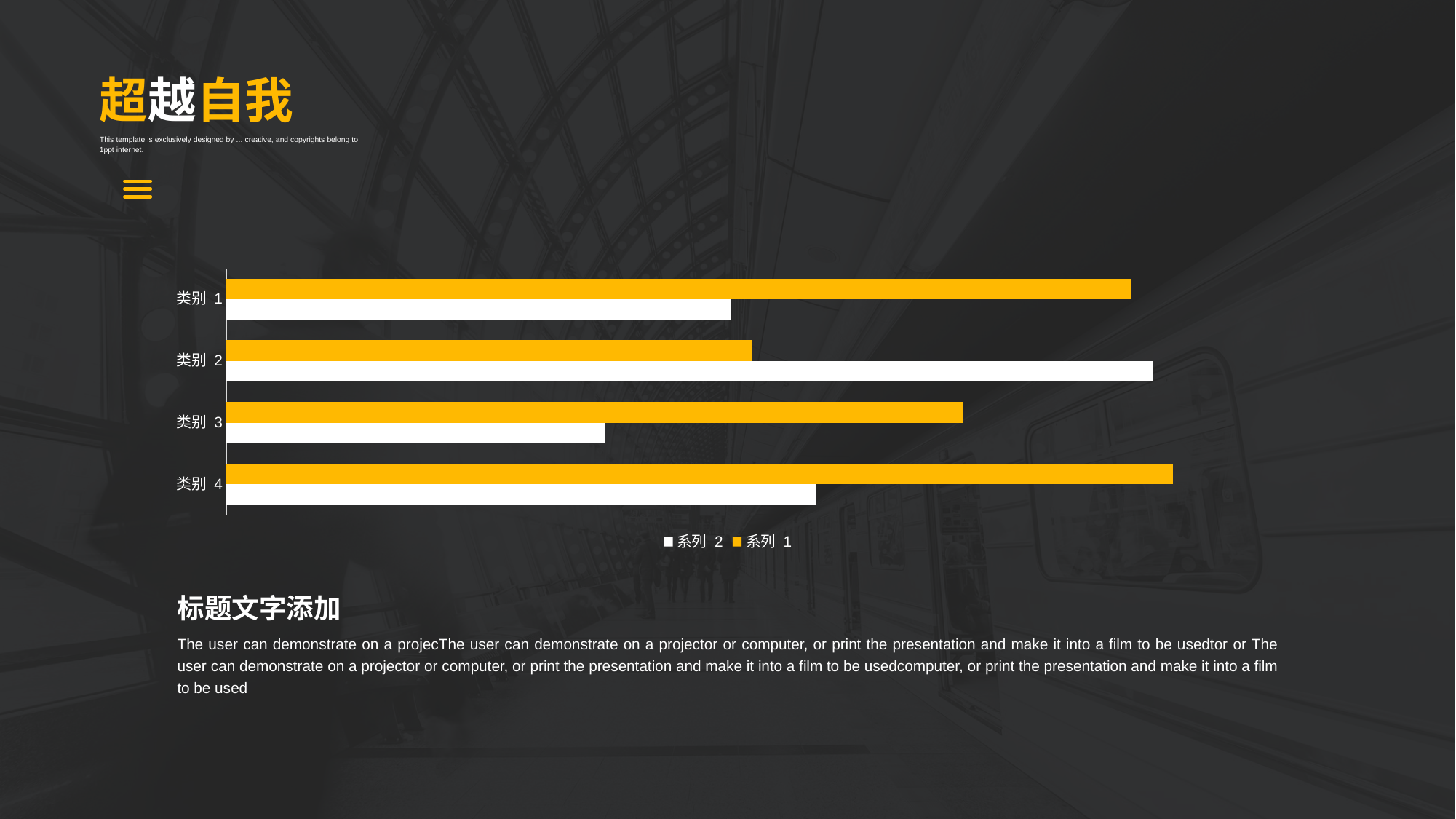

超越自我
This template is exclusively designed by ... creative, and copyrights belong to 1ppt internet.

### Chart

| Category | 系列 1 | 系列 2 |
|---|---|---|
| 类别 1 | 4.3 | 2.4 |
| 类别 2 | 2.5 | 4.4 |
| 类别 3 | 3.5 | 1.8 |
| 类别 4 | 4.5 | 2.8 |
标题文字添加
The user can demonstrate on a projecThe user can demonstrate on a projector or computer, or print the presentation and make it into a film to be usedtor or The user can demonstrate on a projector or computer, or print the presentation and make it into a film to be usedcomputer, or print the presentation and make it into a film to be used